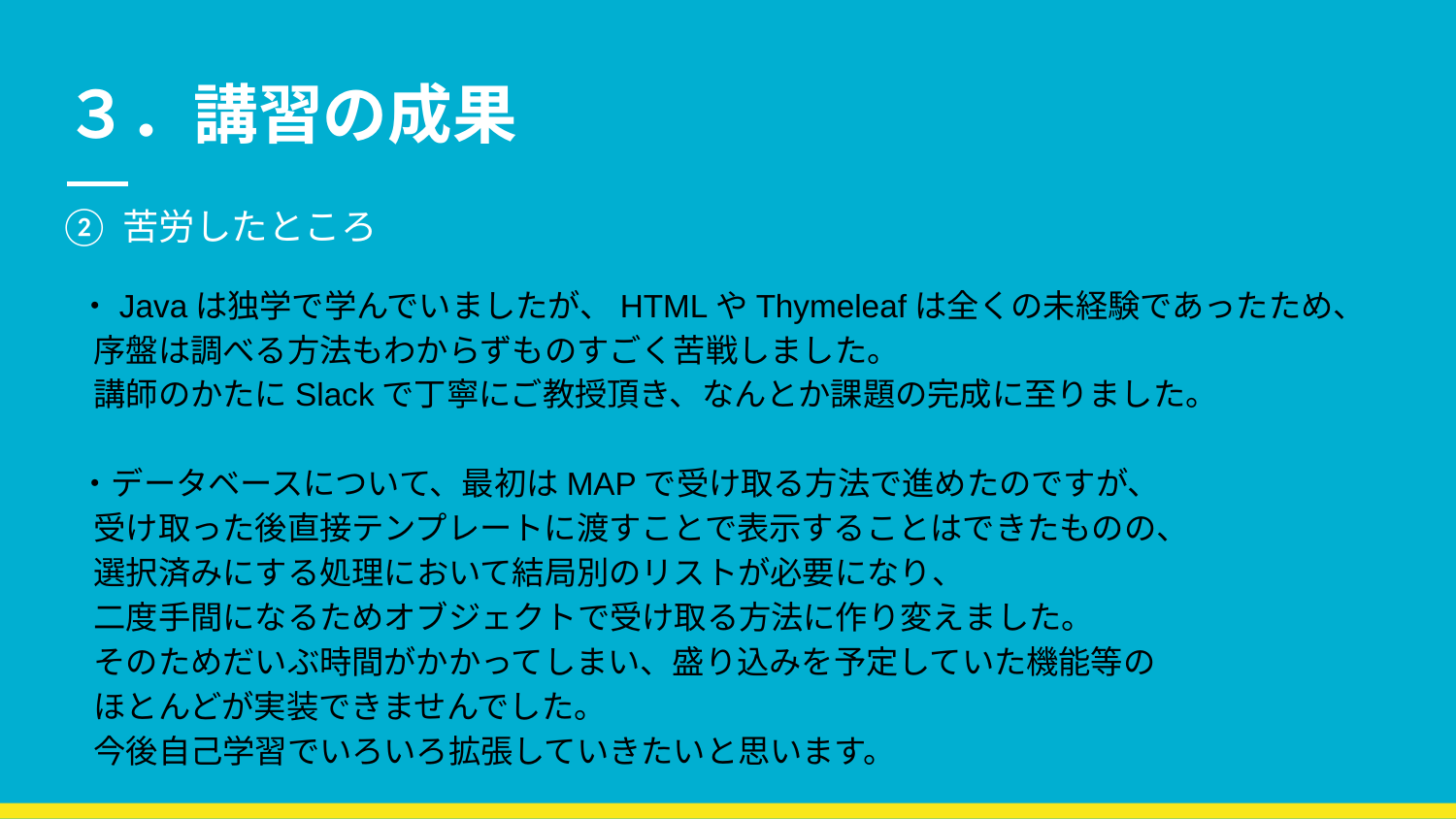

# ３．講習の成果
② 苦労したところ
 ・Javaは独学で学んでいましたが、HTMLやThymeleafは全くの未経験であったため、
   序盤は調べる方法もわからずものすごく苦戦しました。
   講師のかたにSlackで丁寧にご教授頂き、なんとか課題の完成に至りました。

 ・データベースについて、最初はMAPで受け取る方法で進めたのですが、
   受け取った後直接テンプレートに渡すことで表示することはできたものの、
   選択済みにする処理において結局別のリストが必要になり、
   二度手間になるためオブジェクトで受け取る方法に作り変えました。
   そのためだいぶ時間がかかってしまい、盛り込みを予定していた機能等の
   ほとんどが実装できませんでした。
   今後自己学習でいろいろ拡張していきたいと思います。